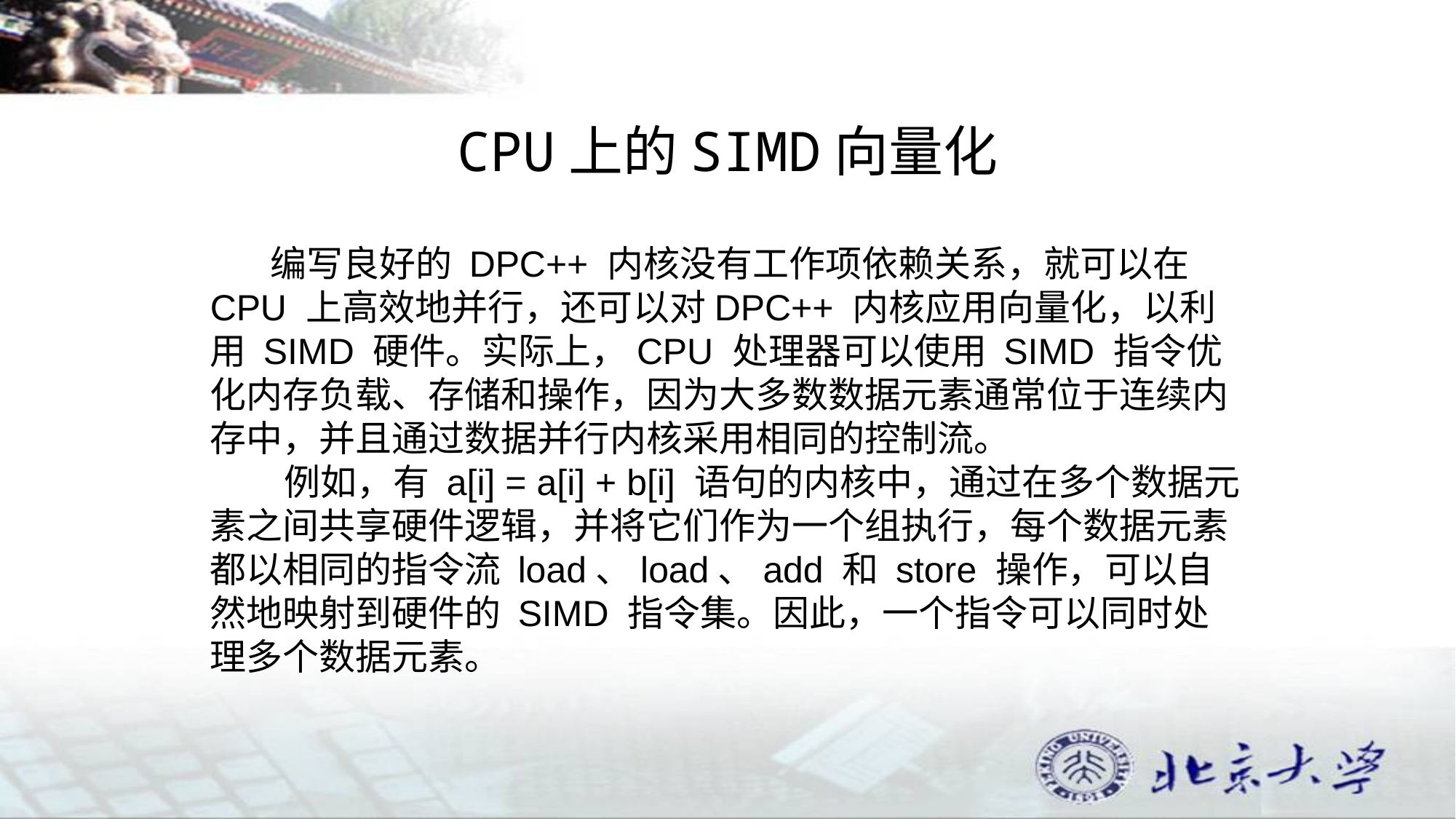

# CPU上的SIMD向量化
        编写良好的 DPC++ 内核没有工作项依赖关系，就可以在 CPU 上高效地并行，还可以对DPC++ 内核应用向量化，以利用 SIMD 硬件。实际上，CPU 处理器可以使用 SIMD 指令优化内存负载、存储和操作，因为大多数数据元素通常位于连续内存中，并且通过数据并行内核采用相同的控制流。
        例如，有 a[i] = a[i] + b[i] 语句的内核中，通过在多个数据元素之间共享硬件逻辑，并将它们作为一个组执行，每个数据元素都以相同的指令流 load、load、add 和 store 操作，可以自然地映射到硬件的 SIMD 指令集。因此，一个指令可以同时处理多个数据元素。